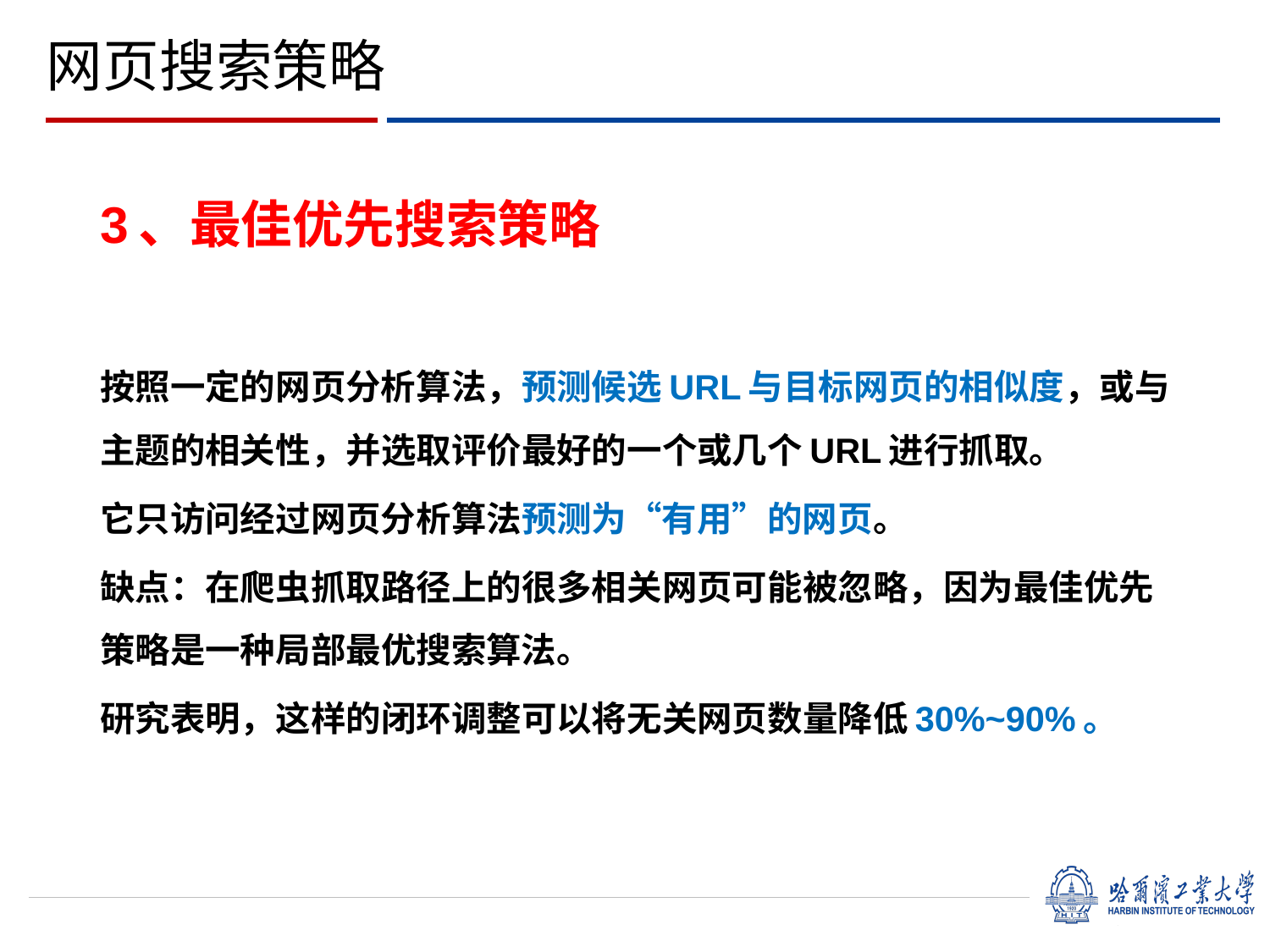

网页搜索策略
3、最佳优先搜索策略

按照一定的网页分析算法，预测候选URL与目标网页的相似度，或与主题的相关性，并选取评价最好的一个或几个URL进行抓取。
它只访问经过网页分析算法预测为“有用”的网页。
缺点：在爬虫抓取路径上的很多相关网页可能被忽略，因为最佳优先策略是一种局部最优搜索算法。
研究表明，这样的闭环调整可以将无关网页数量降低30%~90%。